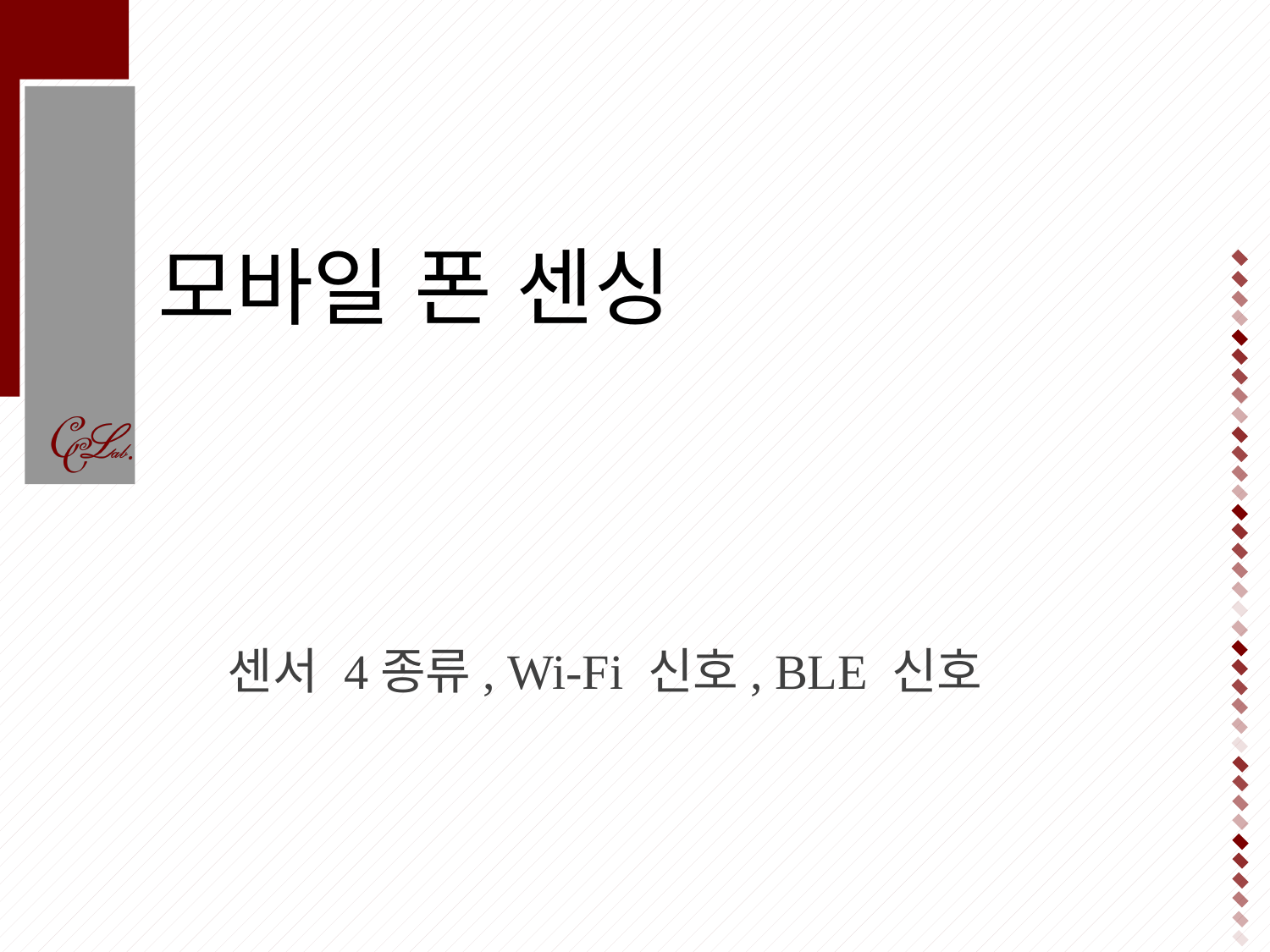

# 모바일 폰 센싱
센서 4종류, Wi-Fi 신호, BLE 신호